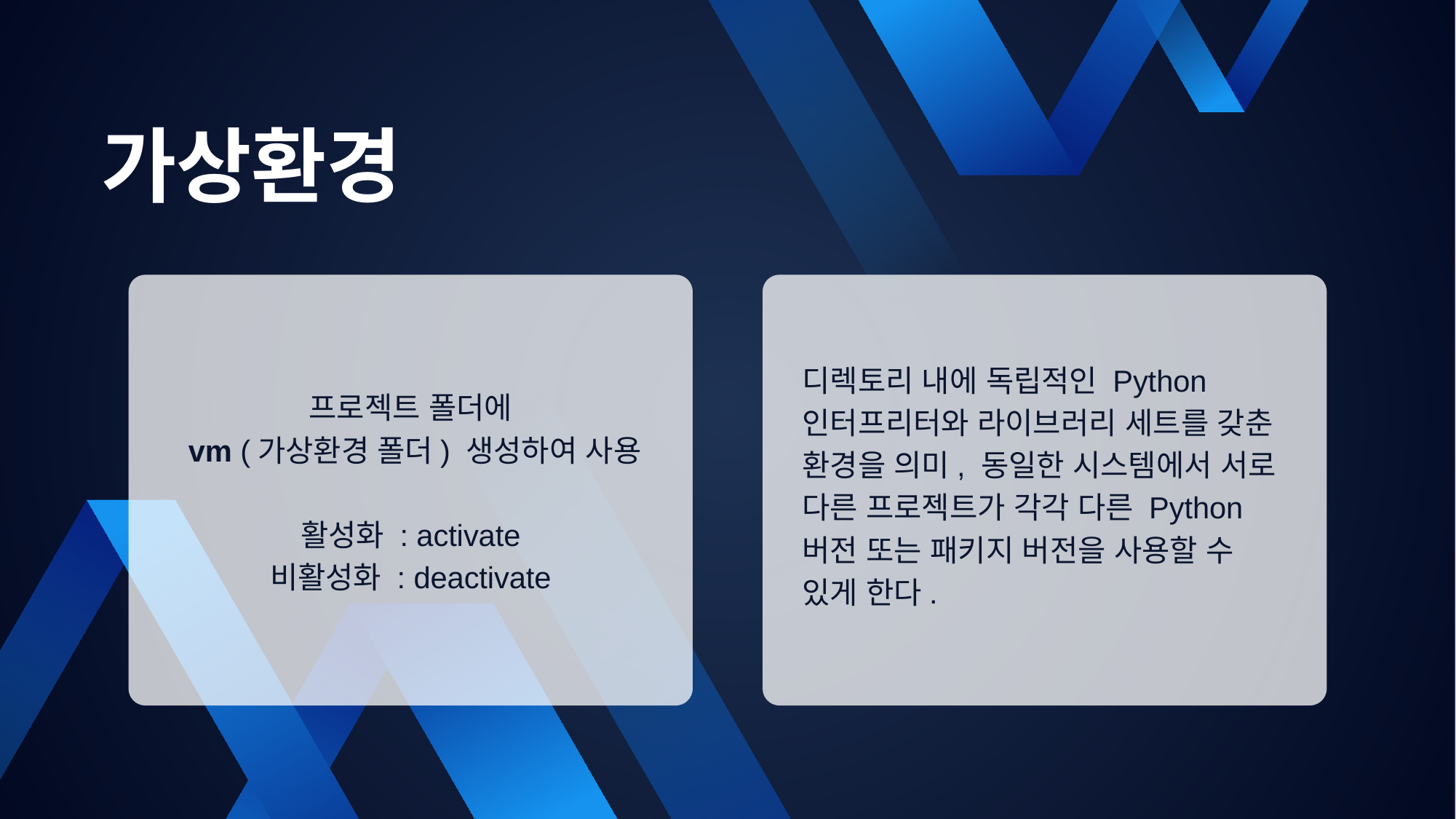

가상환경

디렉토리 내에 독립적인 Python 인터프리터와 라이브러리 세트를 갖춘 환경을 의미, 동일한 시스템에서 서로 다른 프로젝트가 각각 다른 Python 버전 또는 패키지 버전을 사용할 수 있게 한다.
프로젝트 폴더에
 vm (가상환경 폴더) 생성하여 사용

활성화 : activate
비활성화 : deactivate